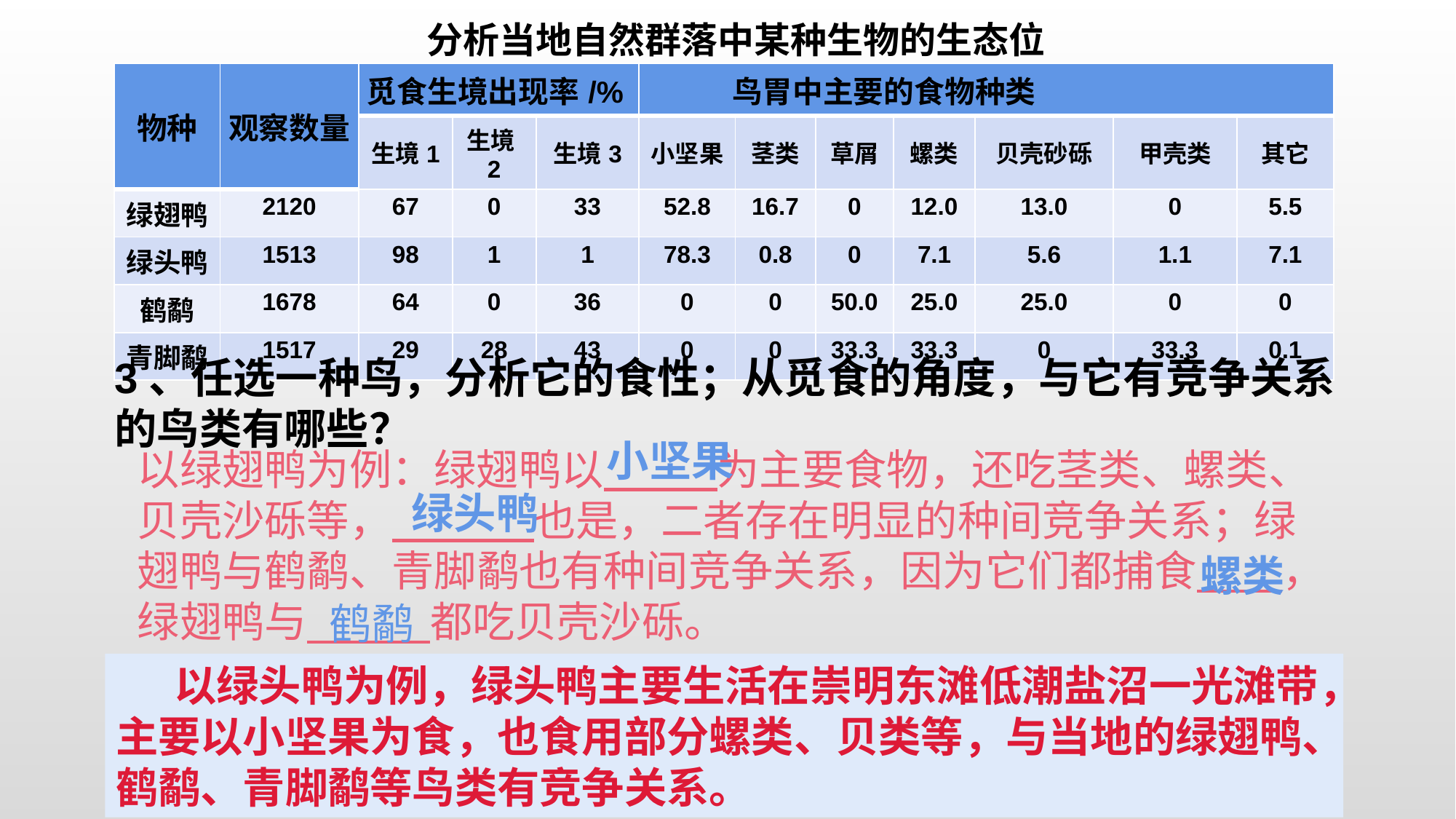

分析当地自然群落中某种生物的生态位
| 物种 | 观察数量 | 觅食生境出现率/% |  |  | 鸟胃中主要的食物种类 |  |  |  |  |  |  |
| --- | --- | --- | --- | --- | --- | --- | --- | --- | --- | --- | --- |
|  |  | 生境1 | 生境2 | 生境3 | 小坚果 | 茎类 | 草屑 | 螺类 | 贝壳砂砾 | 甲壳类 | 其它 |
| 绿翅鸭 | 2120 | 67 | 0 | 33 | 52.8 | 16.7 | 0 | 12.0 | 13.0 | 0 | 5.5 |
| 绿头鸭 | 1513 | 98 | 1 | 1 | 78.3 | 0.8 | 0 | 7.1 | 5.6 | 1.1 | 7.1 |
| 鹤鹬 | 1678 | 64 | 0 | 36 | 0 | 0 | 50.0 | 25.0 | 25.0 | 0 | 0 |
| 青脚鹬 | 1517 | 29 | 28 | 43 | 0 | 0 | 33.3 | 33.3 | 0 | 33.3 | 0.1 |
3、任选一种鸟，分析它的食性；从觅食的角度，与它有竞争关系的鸟类有哪些？
小坚果
以绿翅鸭为例：绿翅鸭以            为主要食物，还吃茎类、螺类、贝壳沙砾等，               也是，二者存在明显的种间竞争关系；绿翅鸭与鹤鹬、青脚鹬也有种间竞争关系，因为它们都捕食         ，绿翅鸭与             都吃贝壳沙砾。
绿头鸭
螺类
鹤鹬
     以绿头鸭为例，绿头鸭主要生活在崇明东滩低潮盐沼一光滩带，主要以小坚果为食，也食用部分螺类、贝类等，与当地的绿翅鸭、鹤鹬、青脚鹬等鸟类有竞争关系。
4、任选一种鸟，从觅食生境、种间关系等多方面综合描述这种鸟的生态位。